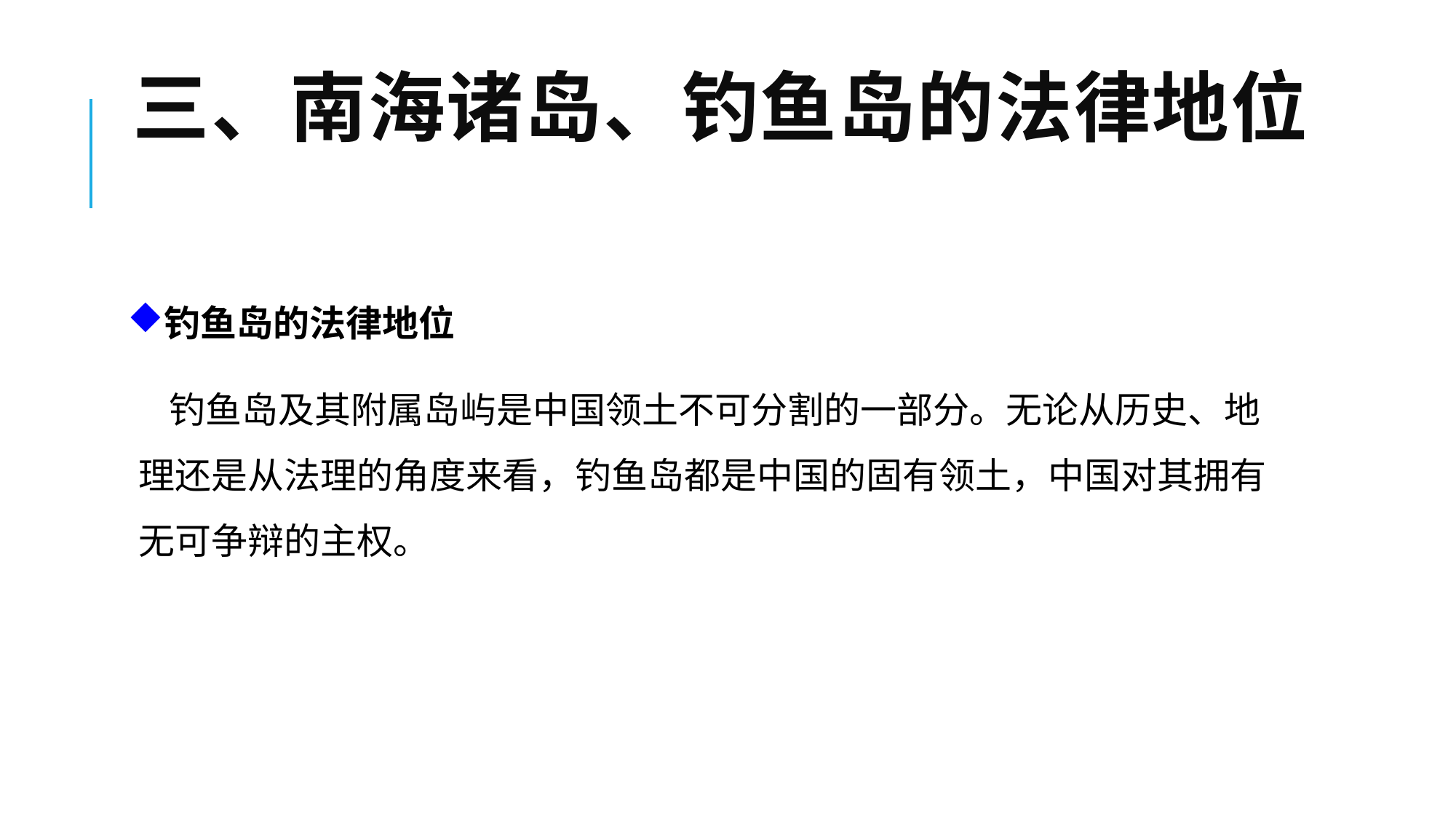

# 三、南海诸岛、钓鱼岛的法律地位
钓鱼岛的法律地位
    钓鱼岛及其附属岛屿是中国领土不可分割的一部分。无论从历史、地理还是从法理的角度来看，钓鱼岛都是中国的固有领土，中国对其拥有无可争辩的主权。